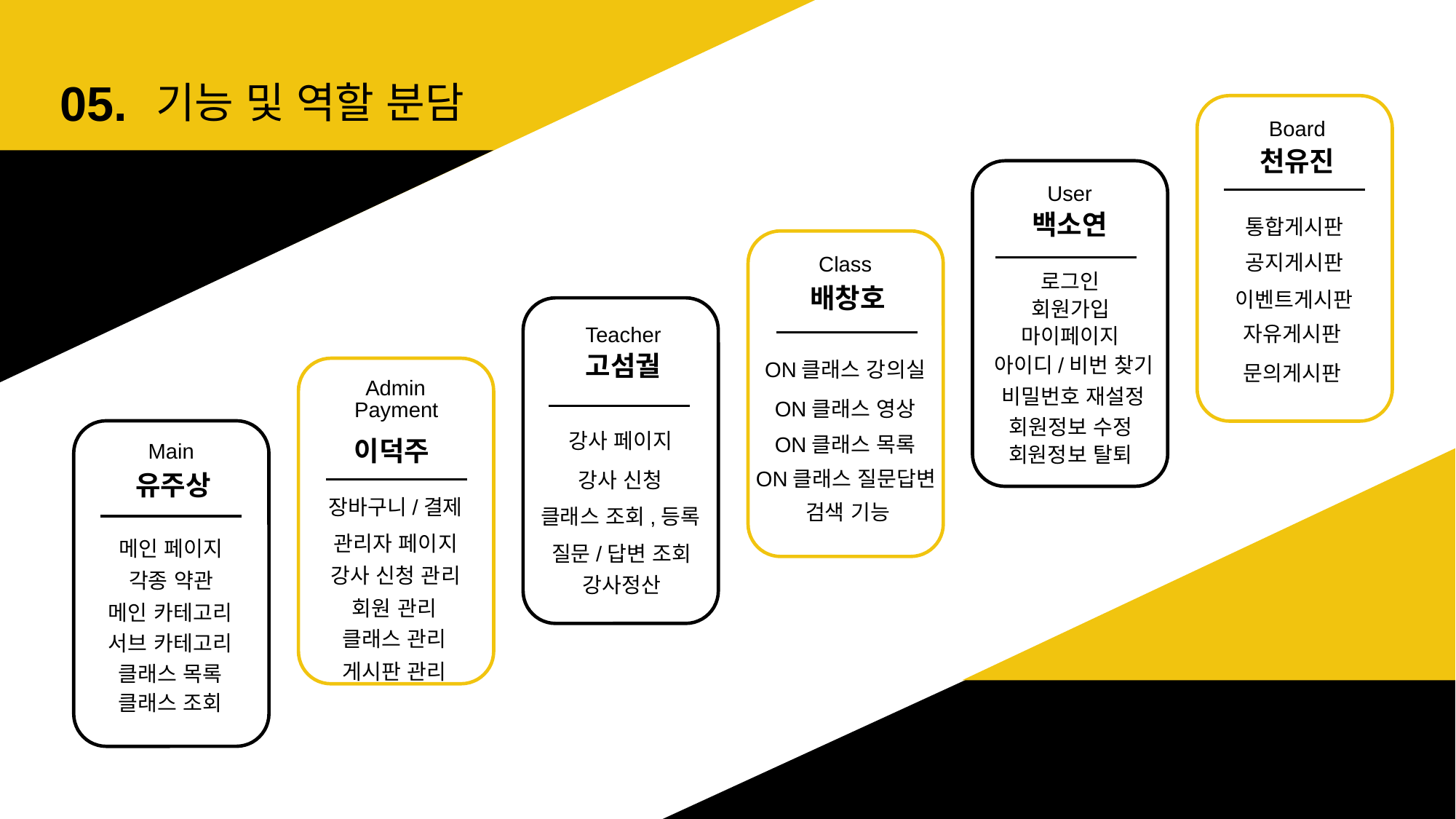

05.
기능 및 역할 분담

Board
천유진
User
백소연
통합게시판

공지게시판
Class
로그인
배창호
이벤트게시판
회원가입
자유게시판
Teacher

마이페이지
고섬궐
아이디/비번 찾기

ON클래스 강의실
문의게시판
Admin
비밀번호 재설정
ON클래스 영상
Payment
회원정보 수정
강사 페이지
ON클래스 목록
이덕주
Main
회원정보 탈퇴
ON클래스 질문답변
강사 신청
유주상
장바구니/결제
검색 기능
클래스 조회,등록
관리자 페이지
메인 페이지
질문/답변 조회
강사 신청 관리
각종 약관
강사정산
회원 관리
메인 카테고리
클래스 관리
서브 카테고리
게시판 관리
클래스 목록
클래스 조회